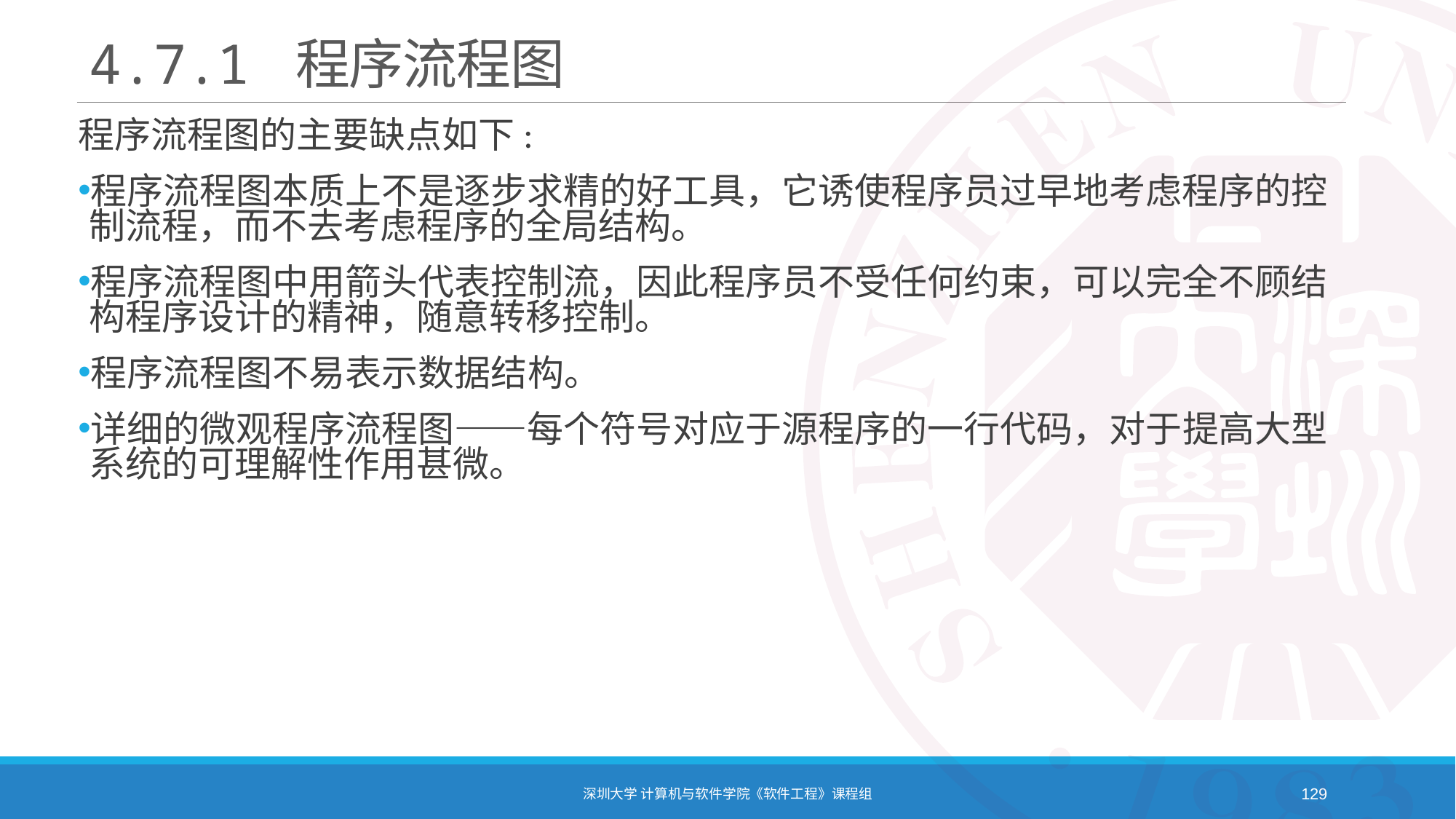

# 4.7.1 程序流程图
程序流程图的主要缺点如下:
程序流程图本质上不是逐步求精的好工具，它诱使程序员过早地考虑程序的控制流程，而不去考虑程序的全局结构。
程序流程图中用箭头代表控制流，因此程序员不受任何约束，可以完全不顾结构程序设计的精神，随意转移控制。
程序流程图不易表示数据结构。
详细的微观程序流程图——每个符号对应于源程序的一行代码，对于提高大型系统的可理解性作用甚微。
深圳大学 计算机与软件学院《软件工程》课程组
129